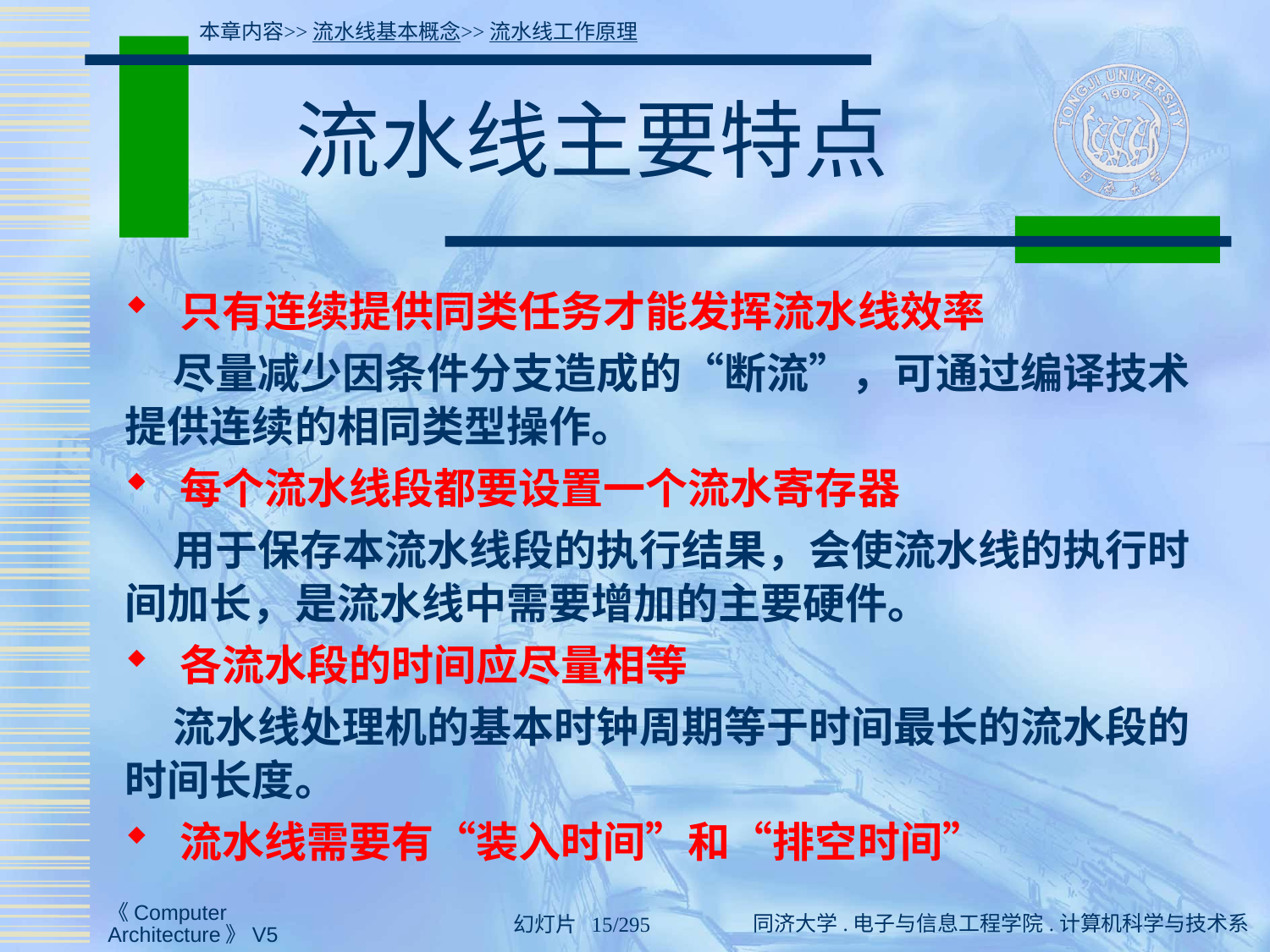

本章内容>>流水线基本概念>>流水线工作原理
# 流水线主要特点
  只有连续提供同类任务才能发挥流水线效率
    尽量减少因条件分支造成的“断流”，可通过编译技术提供连续的相同类型操作。
  每个流水线段都要设置一个流水寄存器
    用于保存本流水线段的执行结果，会使流水线的执行时间加长，是流水线中需要增加的主要硬件。
  各流水段的时间应尽量相等
    流水线处理机的基本时钟周期等于时间最长的流水段的时间长度。
  流水线需要有“装入时间”和“排空时间”